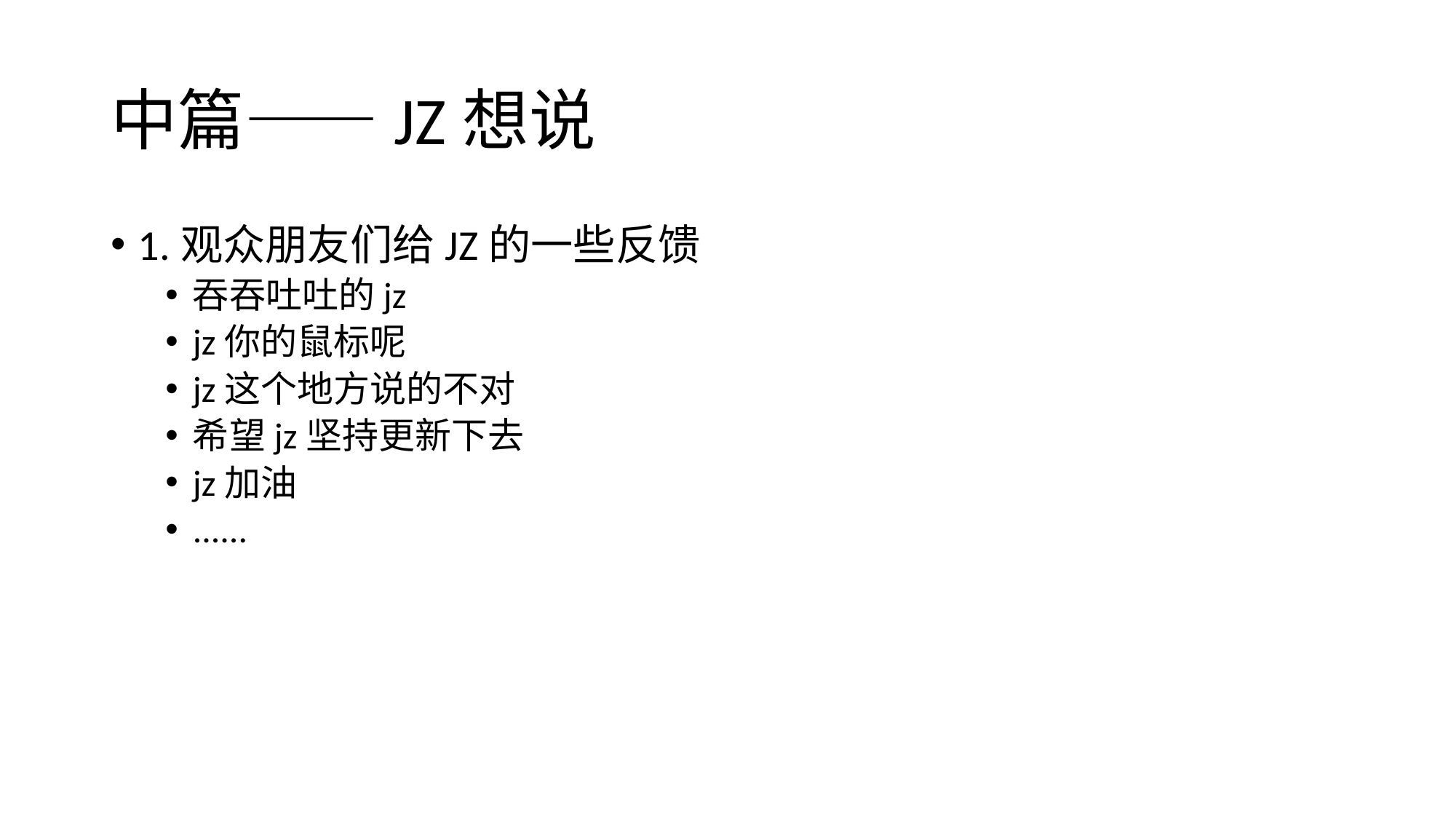

# 中篇——JZ想说
1.观众朋友们给JZ的一些反馈
吞吞吐吐的jz
jz你的鼠标呢
jz这个地方说的不对
希望jz坚持更新下去
jz加油
......